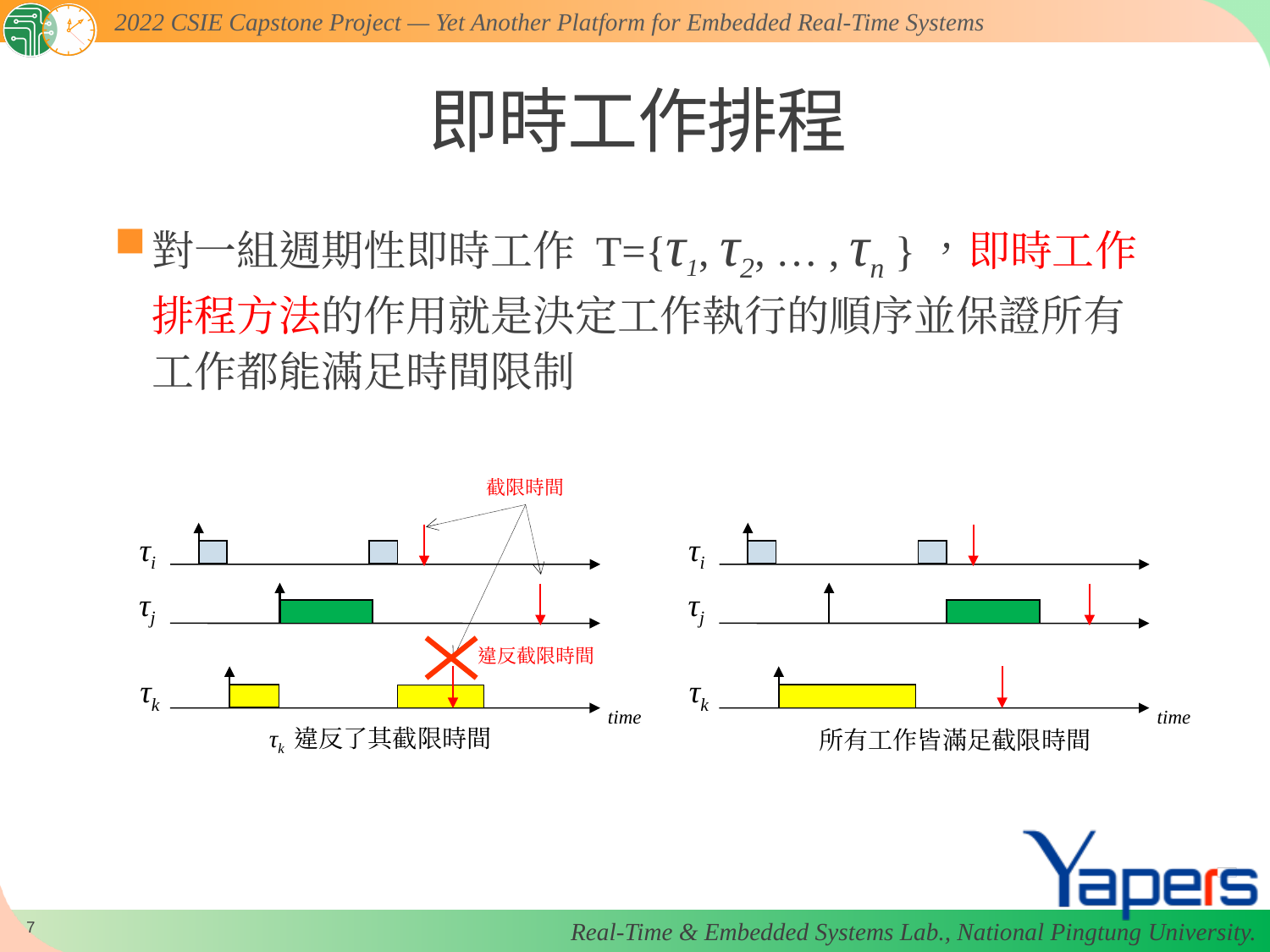

# 即時工作排程
對一組週期性即時工作 T={τ1, τ2, … , τn }，即時工作排程方法的作用就是決定工作執行的順序並保證所有工作都能滿足時間限制

截限時間
τi
τi

τj
τj

違反截限時間

τk
τk

time
time

τk 違反了其截限時間
所有工作皆滿足截限時間
7